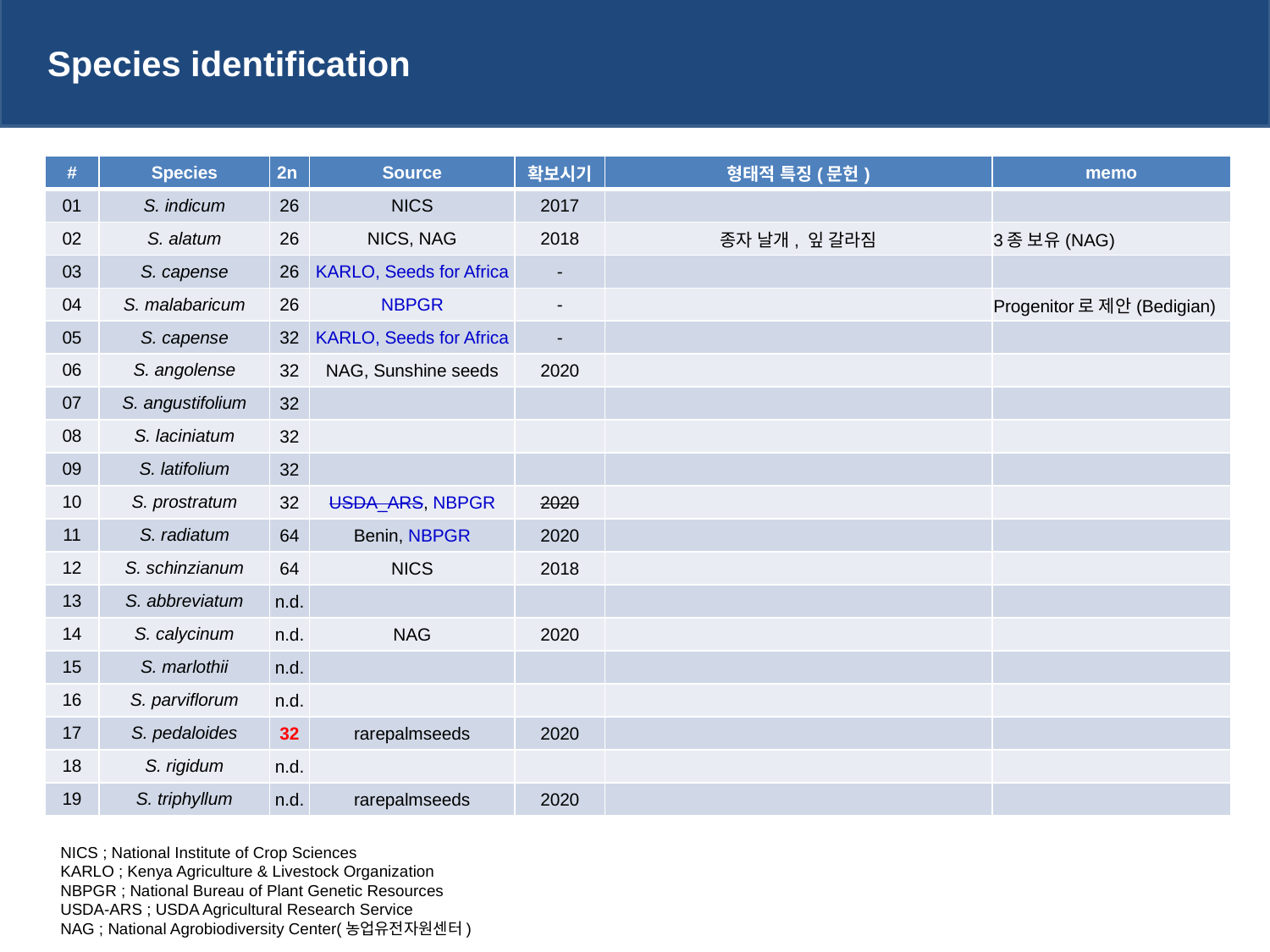

Species identification
| # | Species | 2n | Source | 확보시기 | 형태적 특징(문헌) | memo |
| --- | --- | --- | --- | --- | --- | --- |
| 01 | S. indicum | 26 | NICS | 2017 |  |  |
| 02 | S. alatum | 26 | NICS, NAG | 2018 | 종자 날개, 잎 갈라짐 | 3종 보유(NAG) |
| 03 | S. capense | 26 | KARLO, Seeds for Africa | - |  |  |
| 04 | S. malabaricum | 26 | NBPGR | - |  | Progenitor로 제안(Bedigian) |
| 05 | S. capense | 32 | KARLO, Seeds for Africa | - |  |  |
| 06 | S. angolense | 32 | NAG, Sunshine seeds | 2020 |  |  |
| 07 | S. angustifolium | 32 |  |  |  |  |
| 08 | S. laciniatum | 32 |  |  |  |  |
| 09 | S. latifolium | 32 |  |  |  |  |
| 10 | S. prostratum | 32 | USDA\_ARS, NBPGR | 2020 |  |  |
| 11 | S. radiatum | 64 | Benin, NBPGR | 2020 |  |  |
| 12 | S. schinzianum | 64 | NICS | 2018 |  |  |
| 13 | S. abbreviatum | n.d. |  |  |  |  |
| 14 | S. calycinum | n.d. | NAG | 2020 |  |  |
| 15 | S. marlothii | n.d. |  |  |  |  |
| 16 | S. parviflorum | n.d. |  |  |  |  |
| 17 | S. pedaloides | 32 | rarepalmseeds | 2020 |  |  |
| 18 | S. rigidum | n.d. |  |  |  |  |
| 19 | S. triphyllum | n.d. | rarepalmseeds | 2020 |  |  |

NICS ; National Institute of Crop Sciences
KARLO ; Kenya Agriculture & Livestock Organization
NBPGR ; National Bureau of Plant Genetic Resources
USDA-ARS ; USDA Agricultural Research Service
NAG ; National Agrobiodiversity Center(농업유전자원센터)